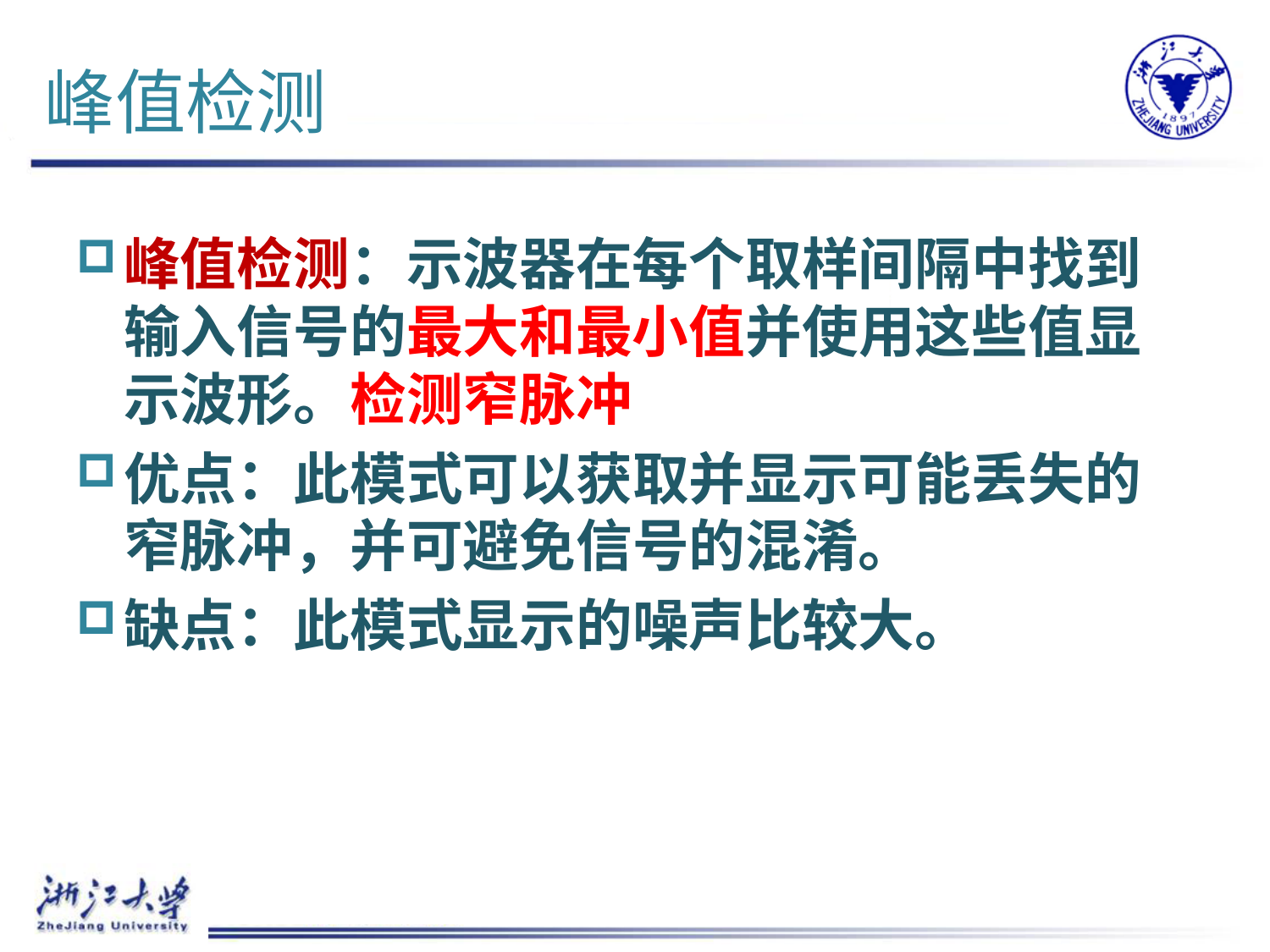

# 峰值检测
峰值检测：示波器在每个取样间隔中找到输入信号的最大和最小值并使用这些值显示波形。检测窄脉冲
优点：此模式可以获取并显示可能丢失的窄脉冲，并可避免信号的混淆。
缺点：此模式显示的噪声比较大。